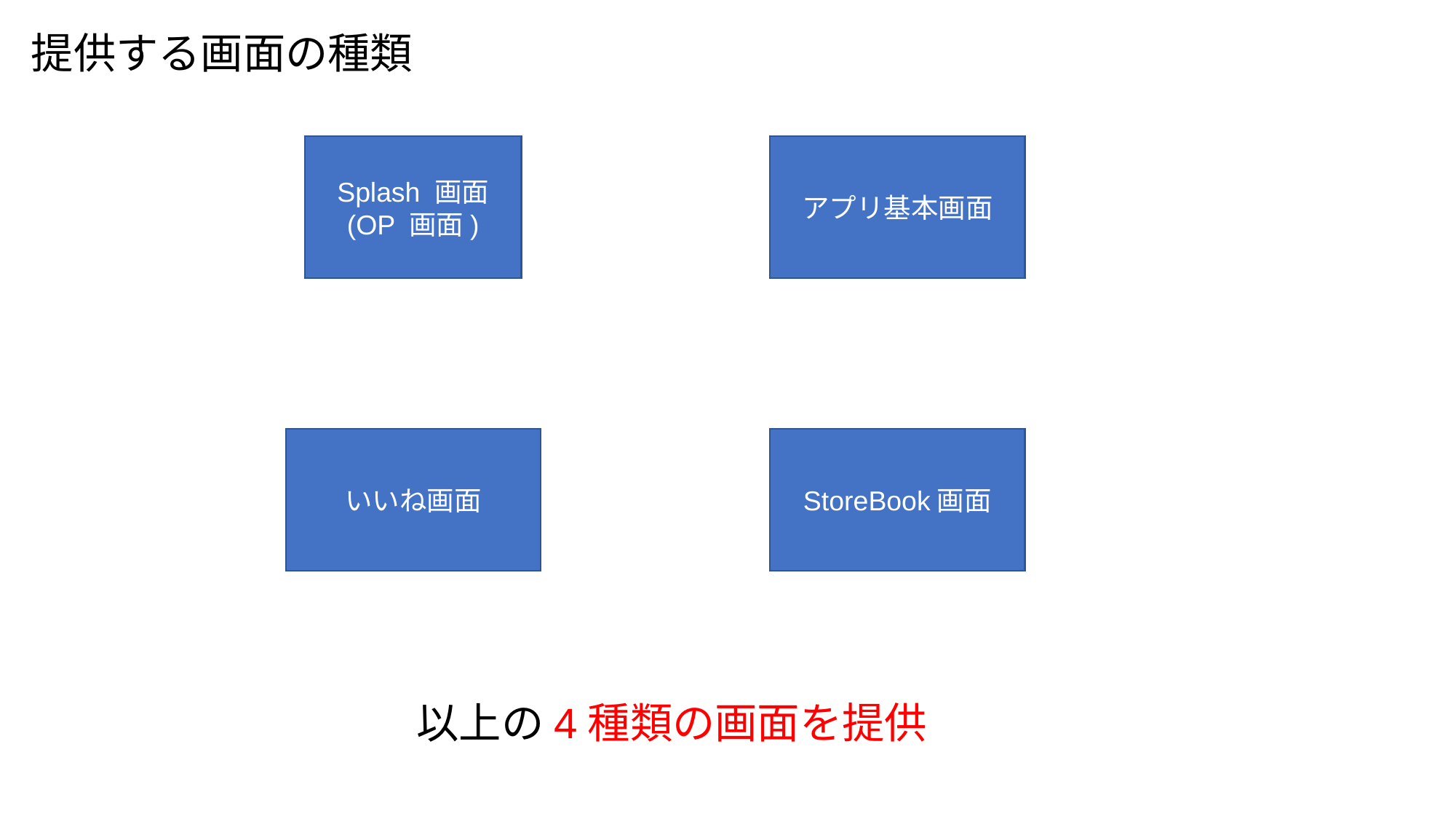

提供する画面の種類
Splash 画面
(OP 画面)
アプリ基本画面
いいね画面
StoreBook画面
以上の4種類の画面を提供